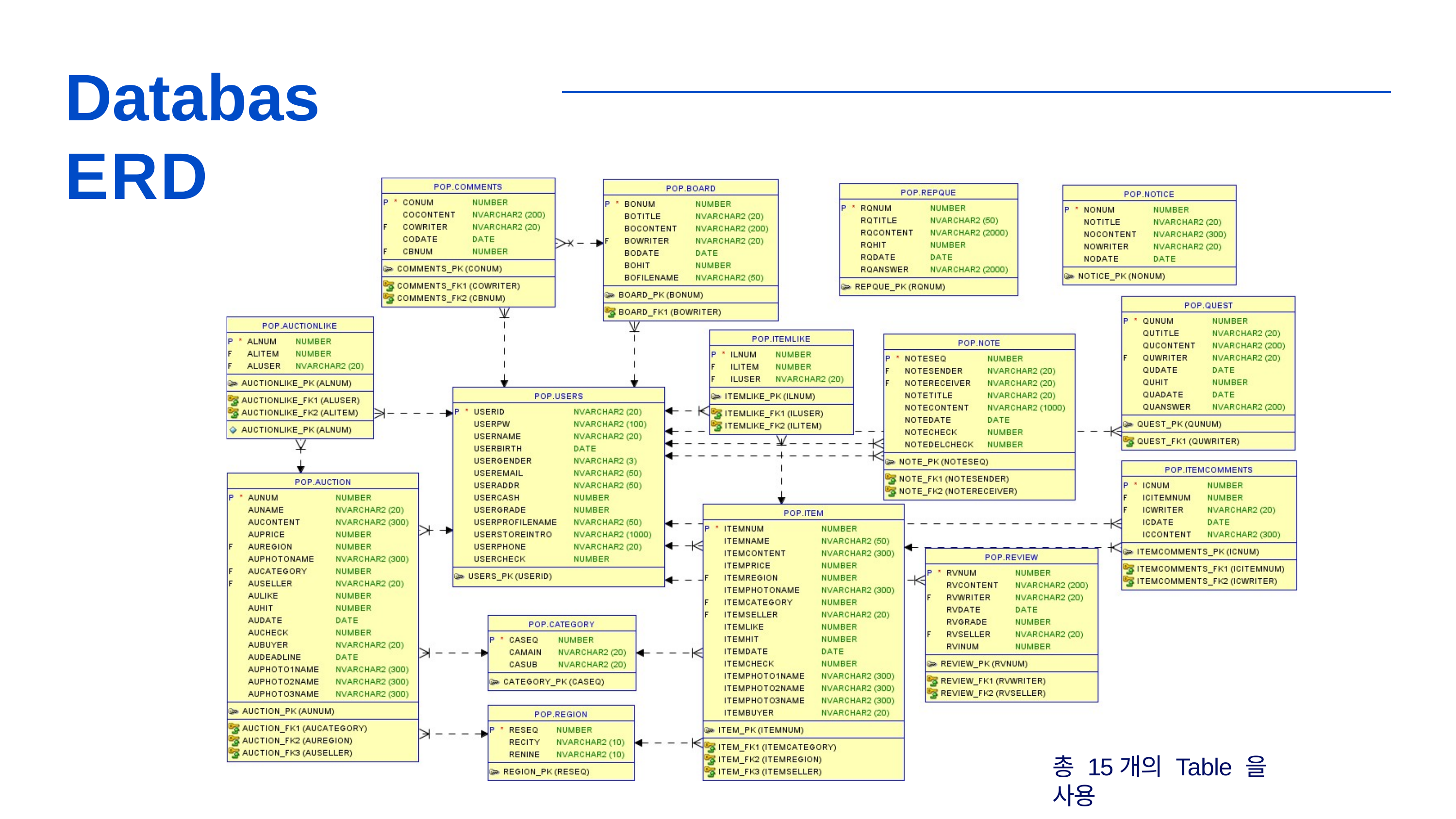

# Databas ERD

총 15개의 Table 을 사용